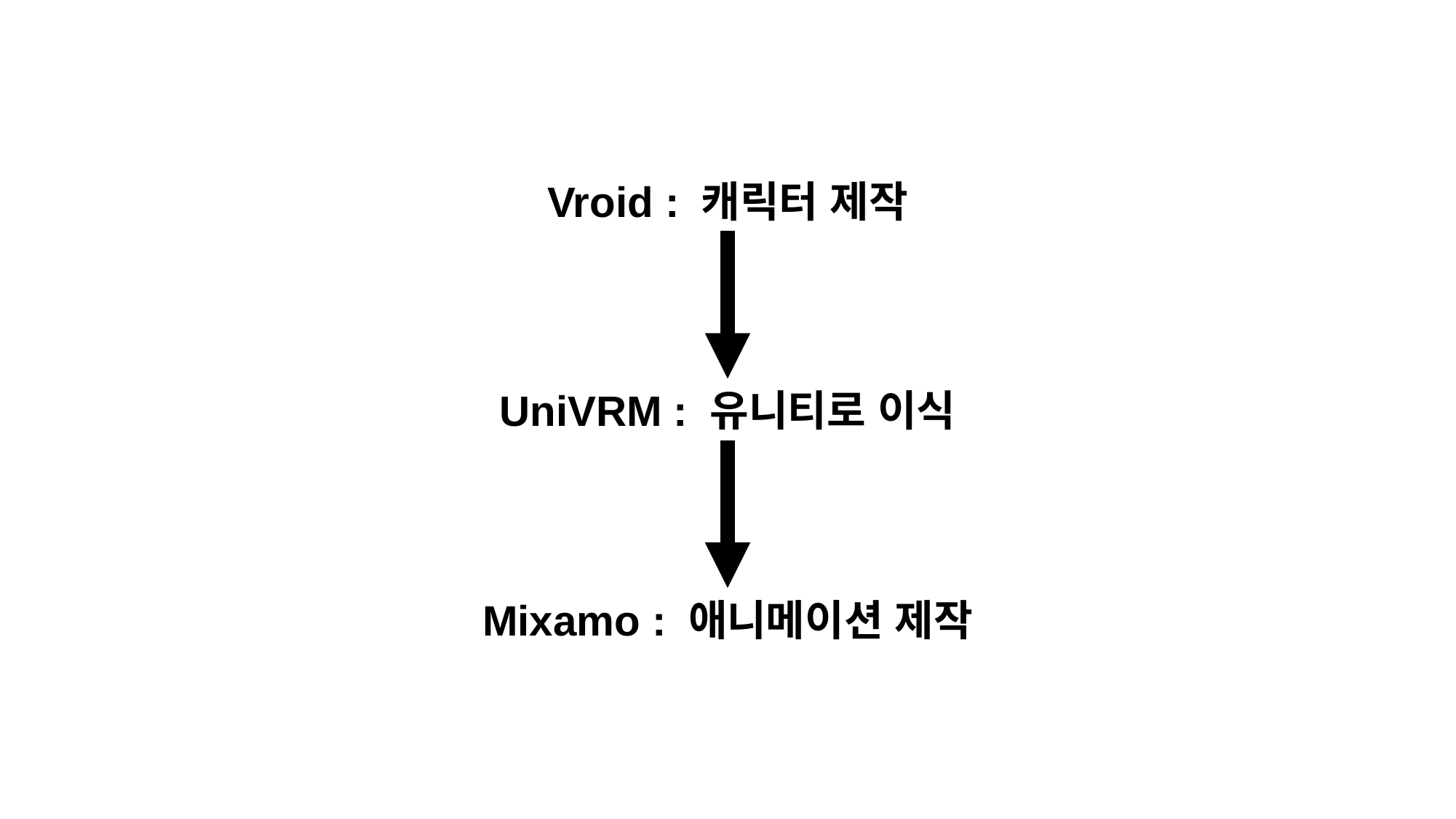

Vroid : 캐릭터 제작
UniVRM : 유니티로 이식
Mixamo : 애니메이션 제작